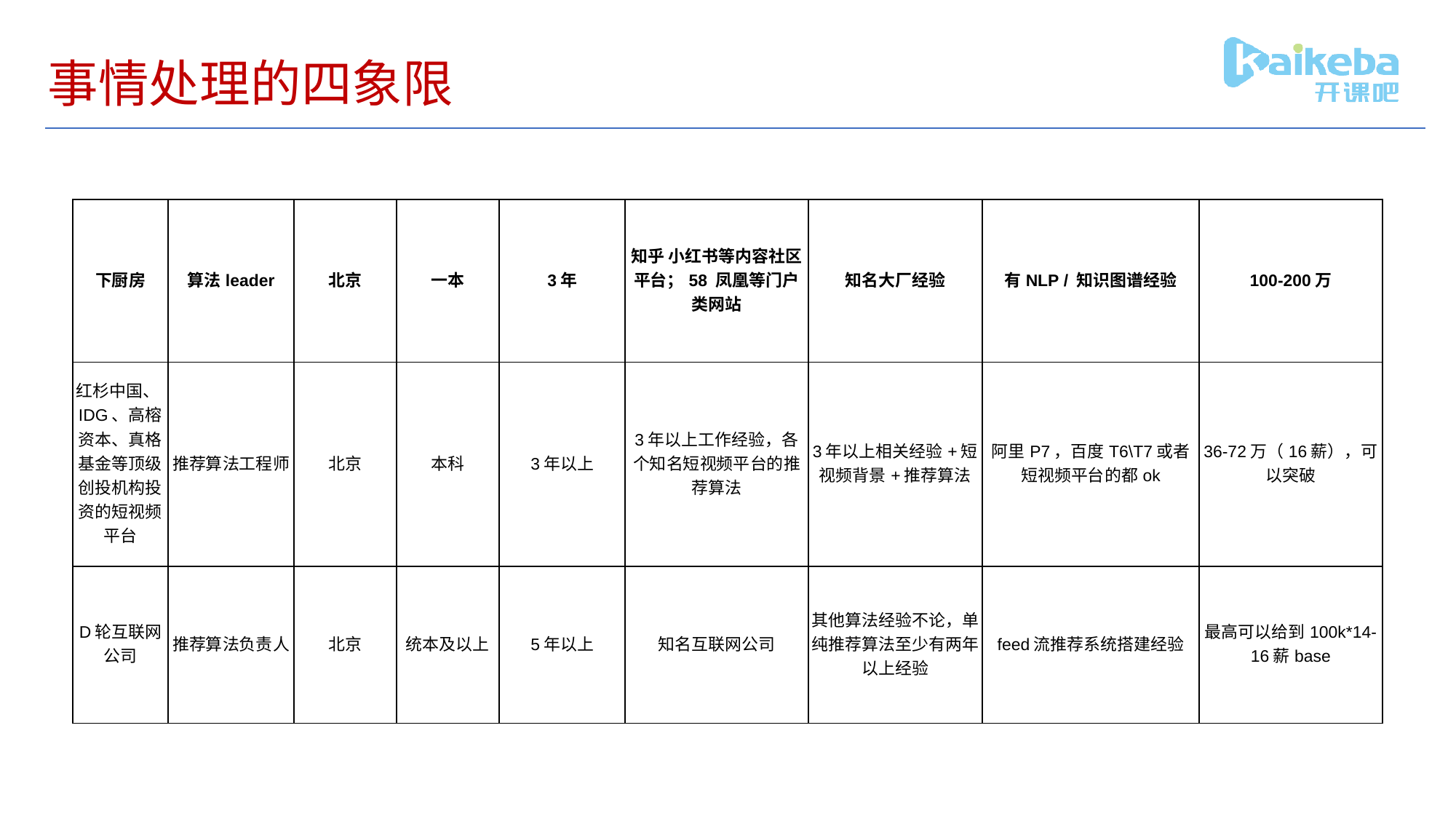

# 事情处理的四象限
| 下厨房 | 算法leader | 北京 | 一本 | 3年 | 知乎 小红书等内容社区平台；58 凤凰等门户类网站 | 知名大厂经验 | 有NLP / 知识图谱经验 | 100-200万 |
| --- | --- | --- | --- | --- | --- | --- | --- | --- |
| 红杉中国、IDG、高榕资本、真格基金等顶级创投机构投资的短视频平台 | 推荐算法工程师 | 北京 | 本科 | 3年以上 | 3年以上工作经验，各个知名短视频平台的推荐算法 | 3年以上相关经验+短视频背景+推荐算法 | 阿里P7，百度T6\T7或者短视频平台的都ok | 36-72万（16薪），可以突破 |
| D轮互联网公司 | 推荐算法负责人 | 北京 | 统本及以上 | 5年以上 | 知名互联网公司 | 其他算法经验不论，单纯推荐算法至少有两年以上经验 | feed流推荐系统搭建经验 | 最高可以给到100k\*14-16薪base |